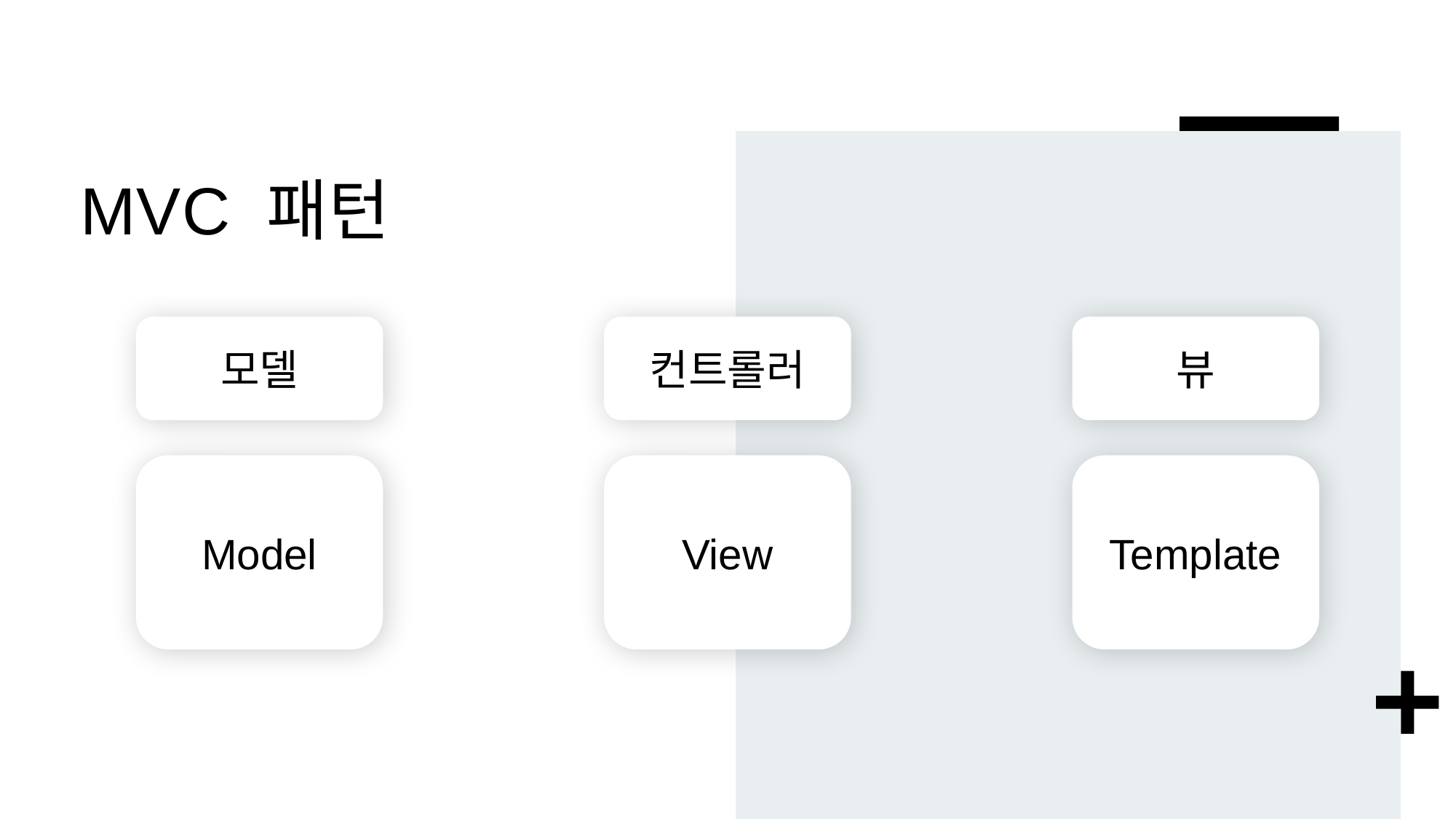

# MVC 패턴
모델
컨트롤러
뷰
Model
View
Template